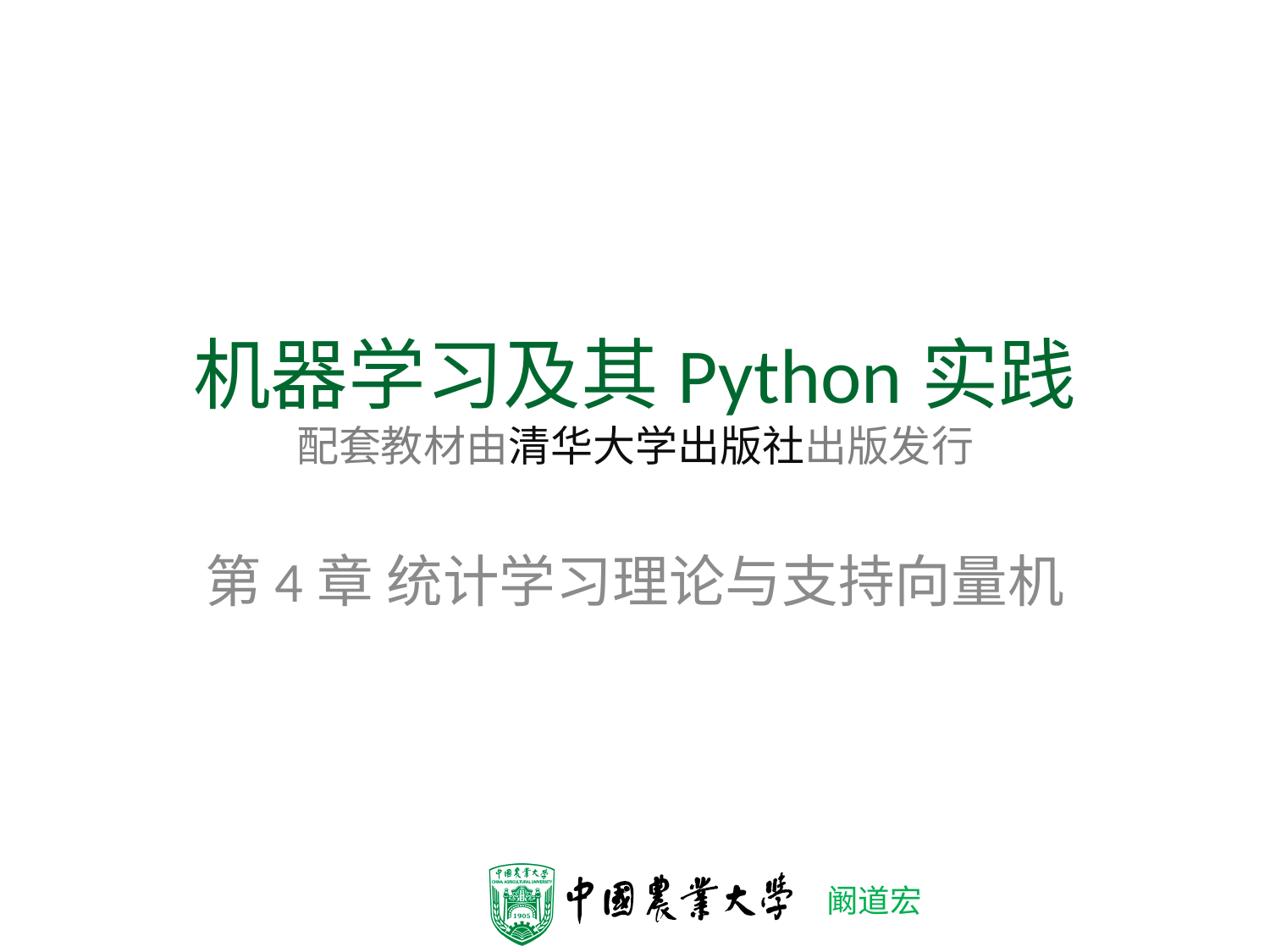

# 机器学习及其Python实践 配套教材由清华大学出版社出版发行
第4章 统计学习理论与支持向量机